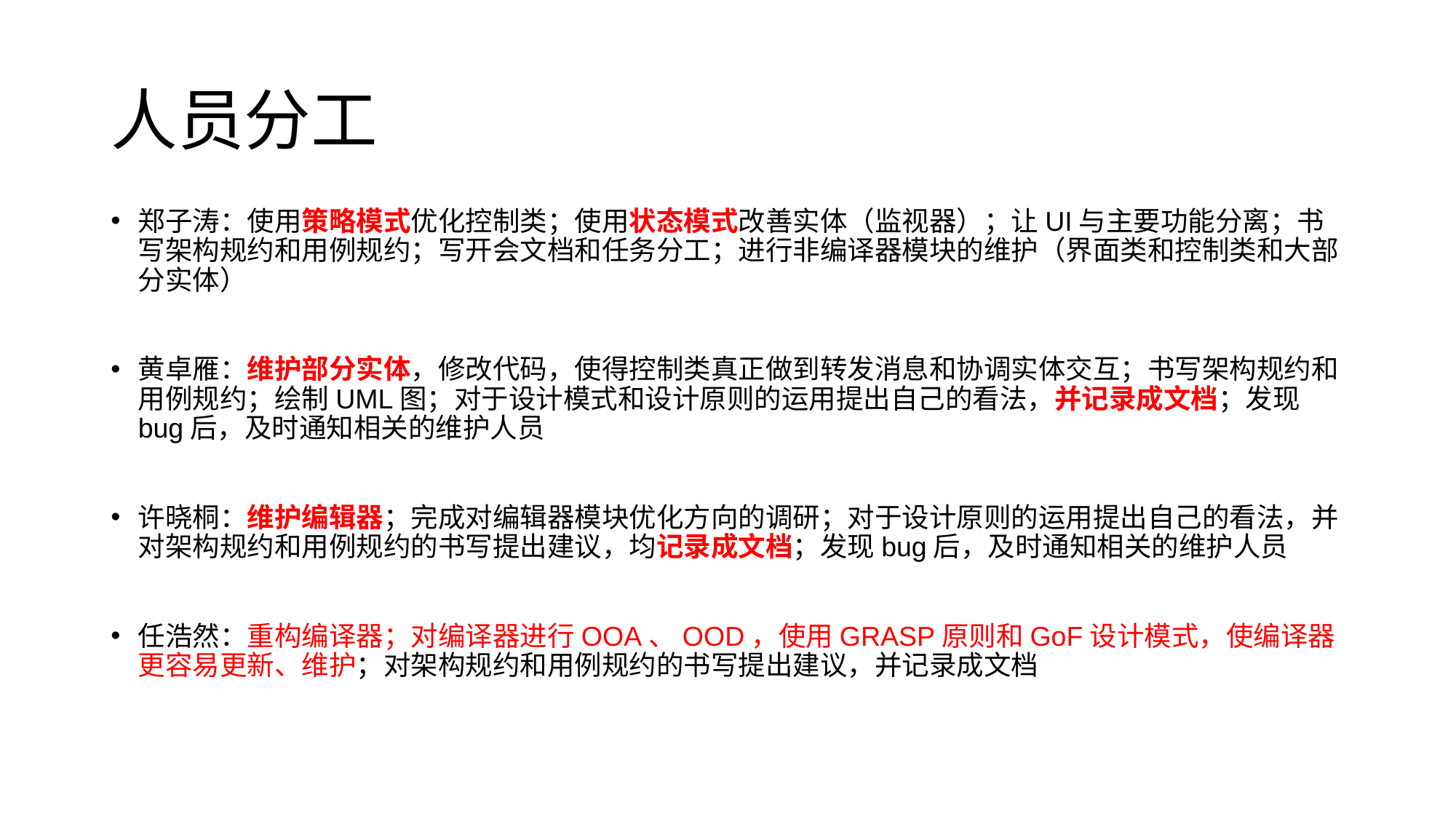

# 人员分工
郑子涛：使用策略模式优化控制类；使用状态模式改善实体（监视器）；让UI与主要功能分离；书写架构规约和用例规约；写开会文档和任务分工；进行非编译器模块的维护（界面类和控制类和大部分实体）

黄卓雁：维护部分实体，修改代码，使得控制类真正做到转发消息和协调实体交互；书写架构规约和用例规约；绘制UML图；对于设计模式和设计原则的运用提出自己的看法，并记录成文档；发现bug后，及时通知相关的维护人员

许晓桐：维护编辑器；完成对编辑器模块优化方向的调研；对于设计原则的运用提出自己的看法，并对架构规约和用例规约的书写提出建议，均记录成文档；发现bug后，及时通知相关的维护人员

任浩然：重构编译器；对编译器进行OOA、OOD，使用GRASP原则和GoF设计模式，使编译器更容易更新、维护；对架构规约和用例规约的书写提出建议，并记录成文档